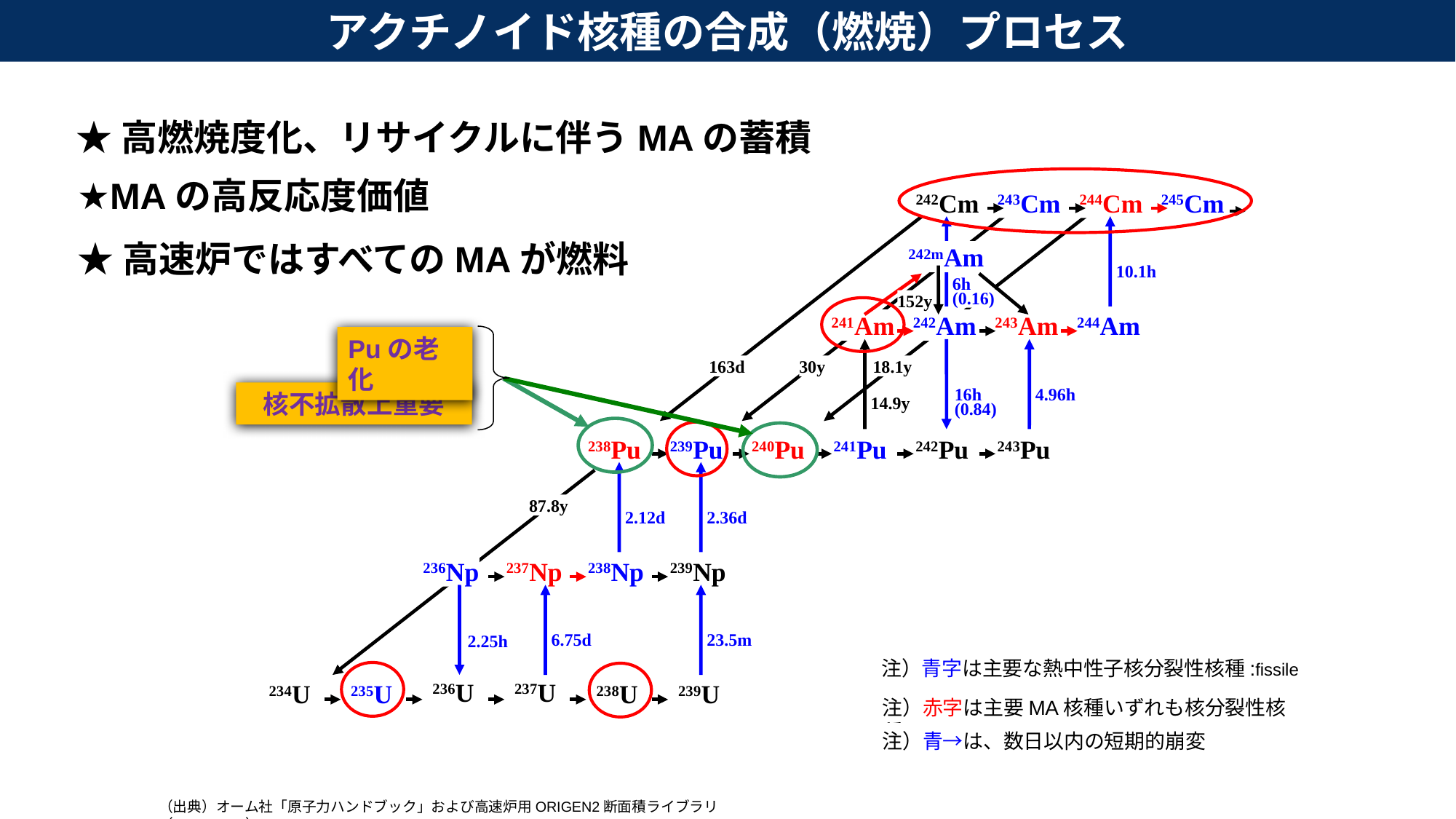

アクチノイド核種の合成（燃焼）プロセス
★高燃焼度化、リサイクルに伴うMAの蓄積
★MAの高反応度価値

242Cm
243Cm
244Cm
245Cm

★高速炉ではすべてのMAが燃料
242mAm
10.1h

6h
(0.16)
152y

241Am
242Am
243Am
244Am

Puの老化

163d
30y
18.1y

核不拡散上重要
4.96h
16h
(0.84)
14.9y

238Pu
239Pu
240Pu
241Pu
242Pu
243Pu

87.8y
2.12d
2.36d

236Np
237Np
238Np
239Np

6.75d
23.5m
2.25h
注）青字は主要な熱中性子核分裂性核種:fissile

236U
237U
234U
235U
238U
239U
注）赤字は主要MA核種いずれも核分裂性核種:fissionable

注）青→は、数日以内の短期的崩変
（出典）オーム社「原子力ハンドブック」および高速炉用ORIGEN2断面積ライブラリ（JENDL3.3）